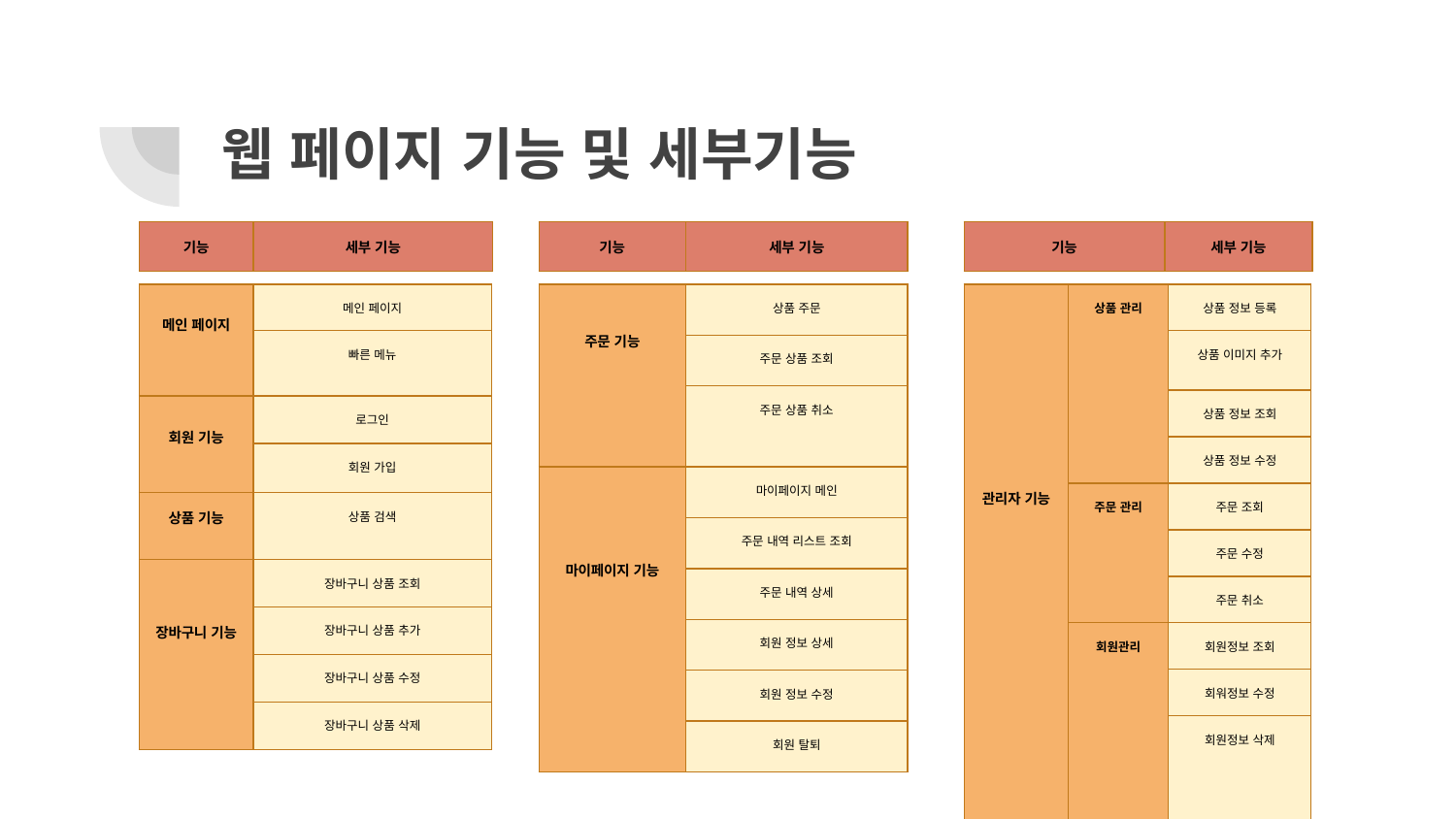

# 웹 페이지 기능 및 세부기능
| 기능 | 세부 기능 |  |
| --- | --- | --- |
| 기능 | 세부 기능 |  |
| --- | --- | --- |
| 기능 | 세부 기능 |  |
| --- | --- | --- |
| 메인 페이지 | 메인 페이지 |  |
| --- | --- | --- |
|  | 빠른 메뉴 |  |
| 회원 기능 | 로그인 |  |
|  | 회원 가입 |  |
| 상품 기능 | 상품 검색 |  |
| 장바구니 기능 | 장바구니 상품 조회 |  |
|  | 장바구니 상품 추가 |  |
|  | 장바구니 상품 수정 |  |
|  | 장바구니 상품 삭제 |  |
| 주문 기능 | 상품 주문 |  |
| --- | --- | --- |
|  | 주문 상품 조회 |  |
|  | 주문 상품 취소 |  |
| 마이페이지 기능 | 마이페이지 메인 |  |
|  | 주문 내역 리스트 조회 |  |
|  | 주문 내역 상세 |  |
|  | 회원 정보 상세 |  |
|  | 회원 정보 수정 |  |
|  | 회원 탈퇴 |  |
| 관리자 기능 | 상품 관리 | 상품 정보 등록 |
| --- | --- | --- |
|  |  | 상품 이미지 추가 |
|  |  | 상품 정보 조회 |
|  |  | 상품 정보 수정 |
|  | 주문 관리 | 주문 조회 |
|  |  | 주문 수정 |
|  |  | 주문 취소 |
|  | 회원관리 | 회원정보 조회 |
|  |  | 회워정보 수정 |
|  |  | 회원정보 삭제 |